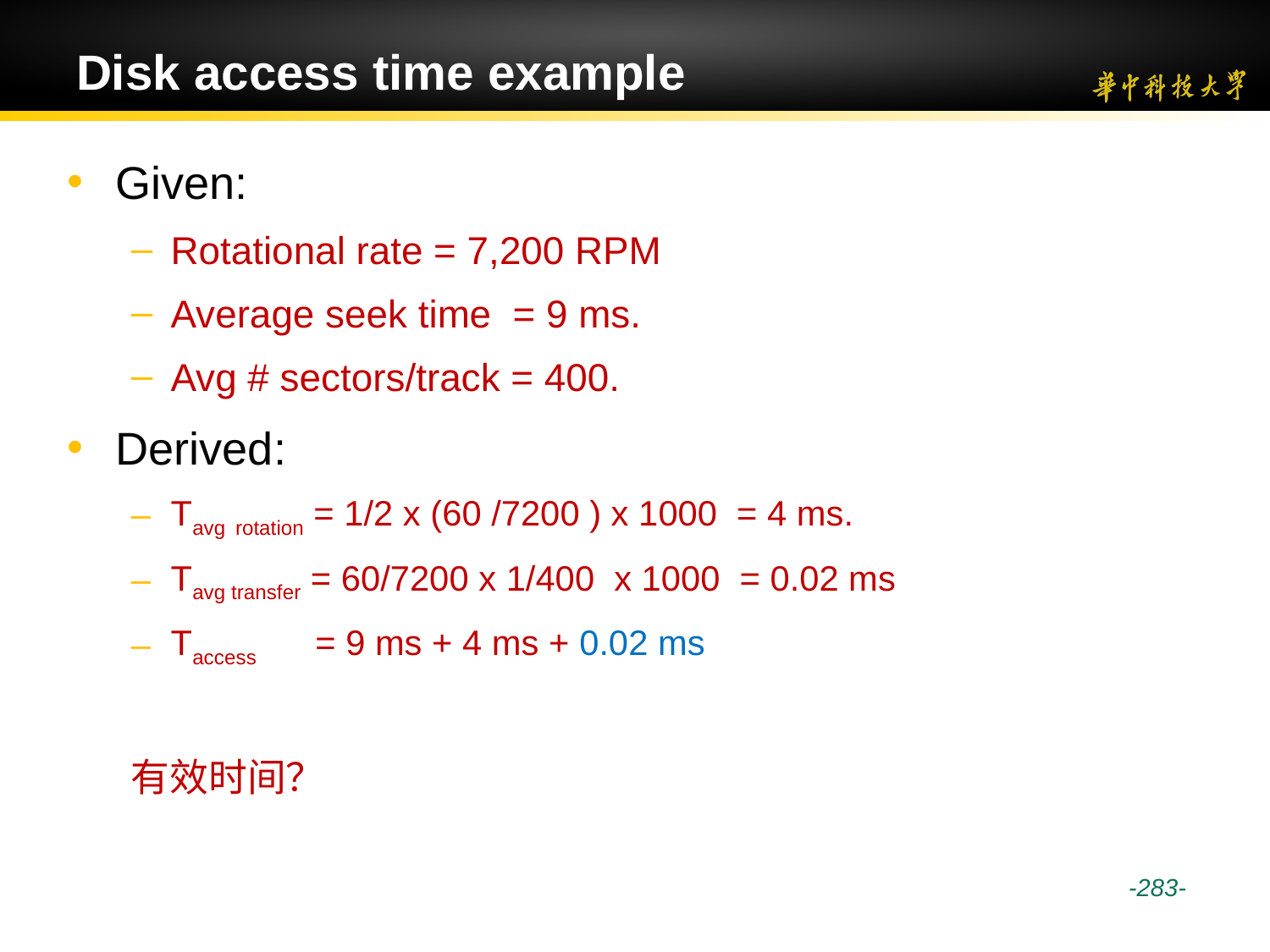

# Disk access time example
Given:
Rotational rate = 7,200 RPM
Average seek time  = 9 ms.
Avg # sectors/track = 400.
Derived:
Tavg rotation = 1/2 x (60 /7200 ) x 1000  = 4 ms.
Tavg transfer = 60/7200 x 1/400  x 1000  = 0.02 ms
Taccess      = 9 ms + 4 ms + 0.02 ms

有效时间？
 -283-